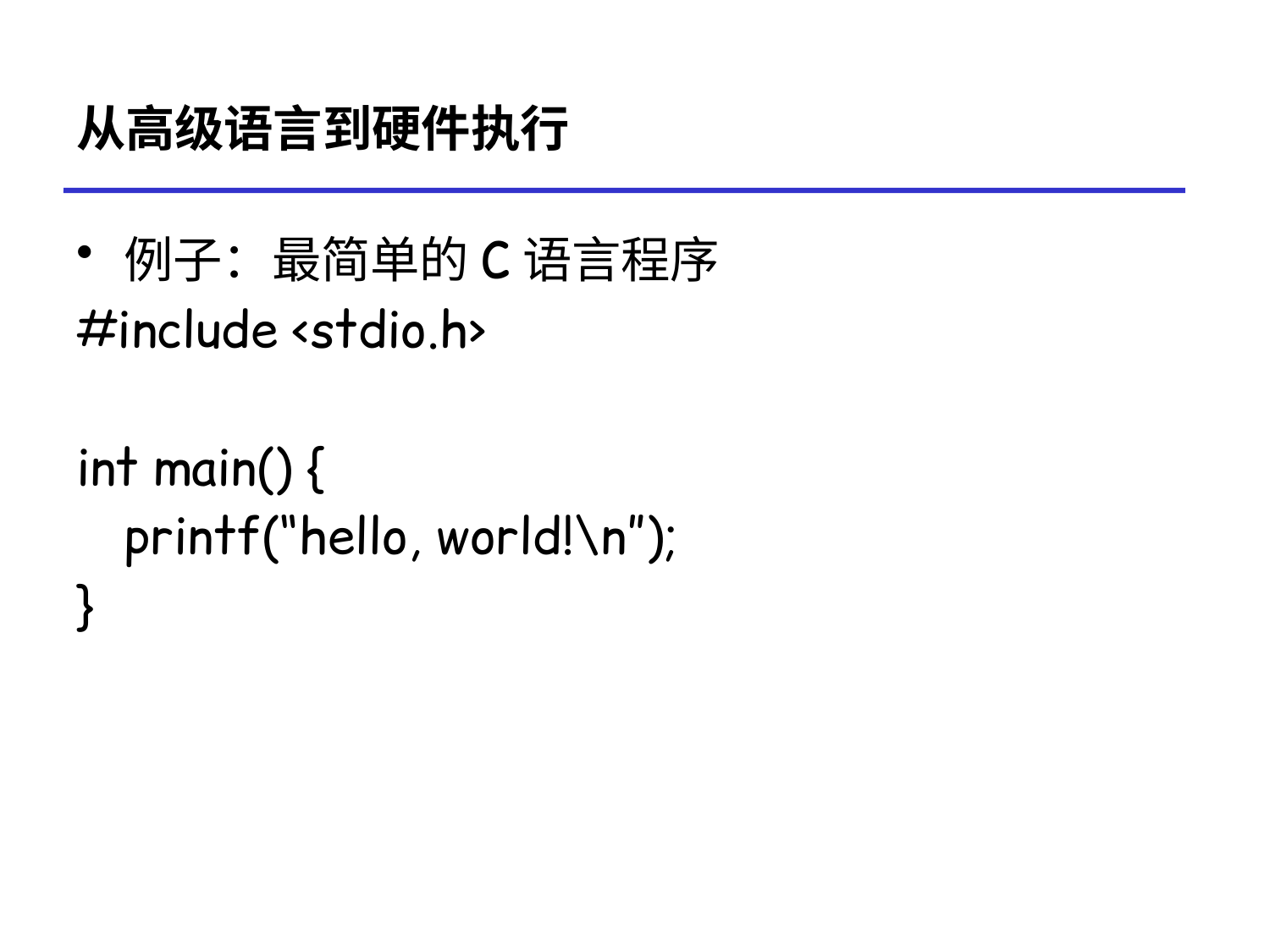

# 从高级语言到硬件执行
例子：最简单的C语言程序
#include <stdio.h>

int main() {
	printf(“hello, world!\n”);
}